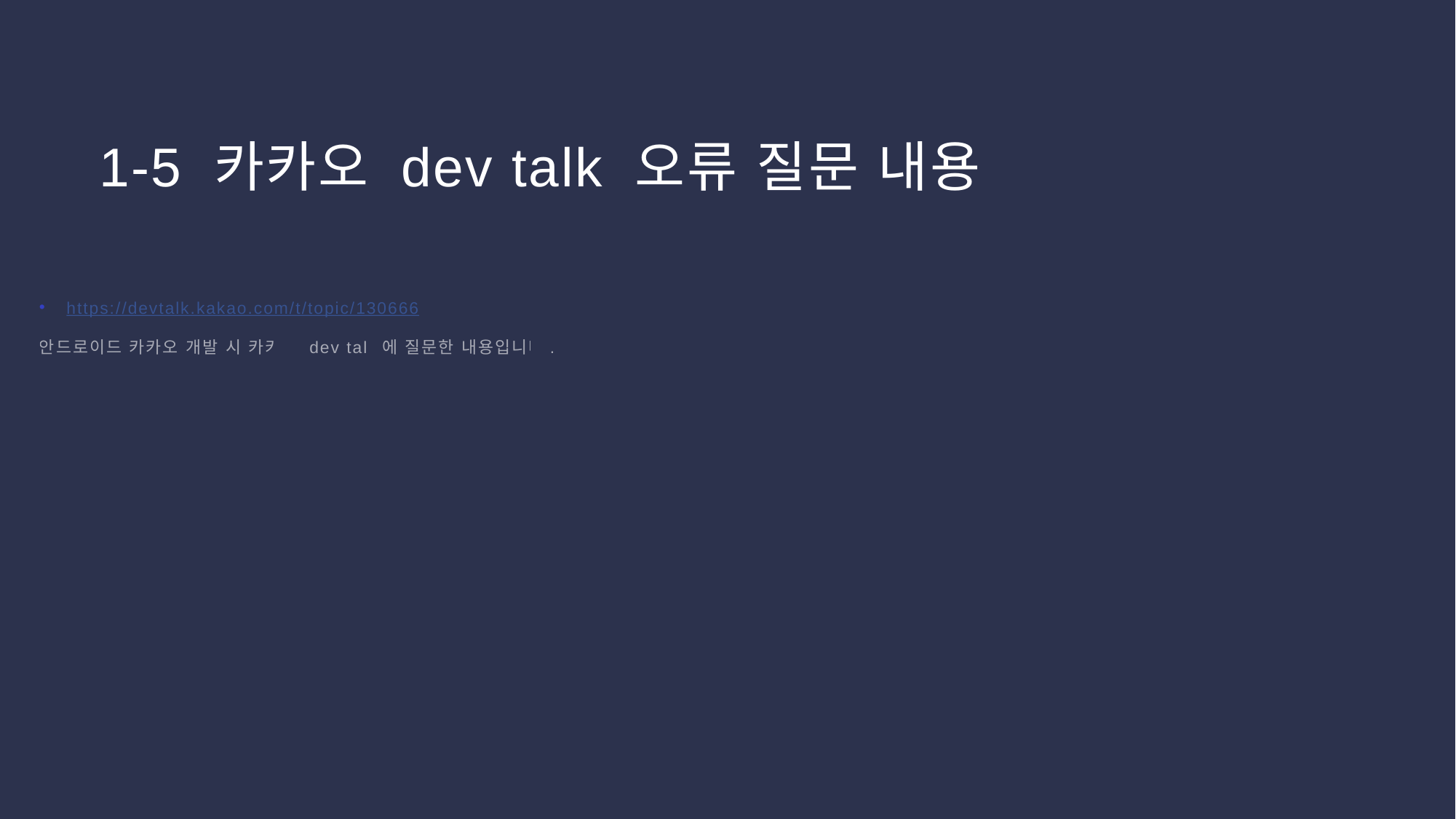

# 1-5 카카오 dev talk 오류 질문 내용
https://devtalk.kakao.com/t/topic/130666
안드로이드 카카오 개발 시 카카오 dev talk에 질문한 내용입니다.